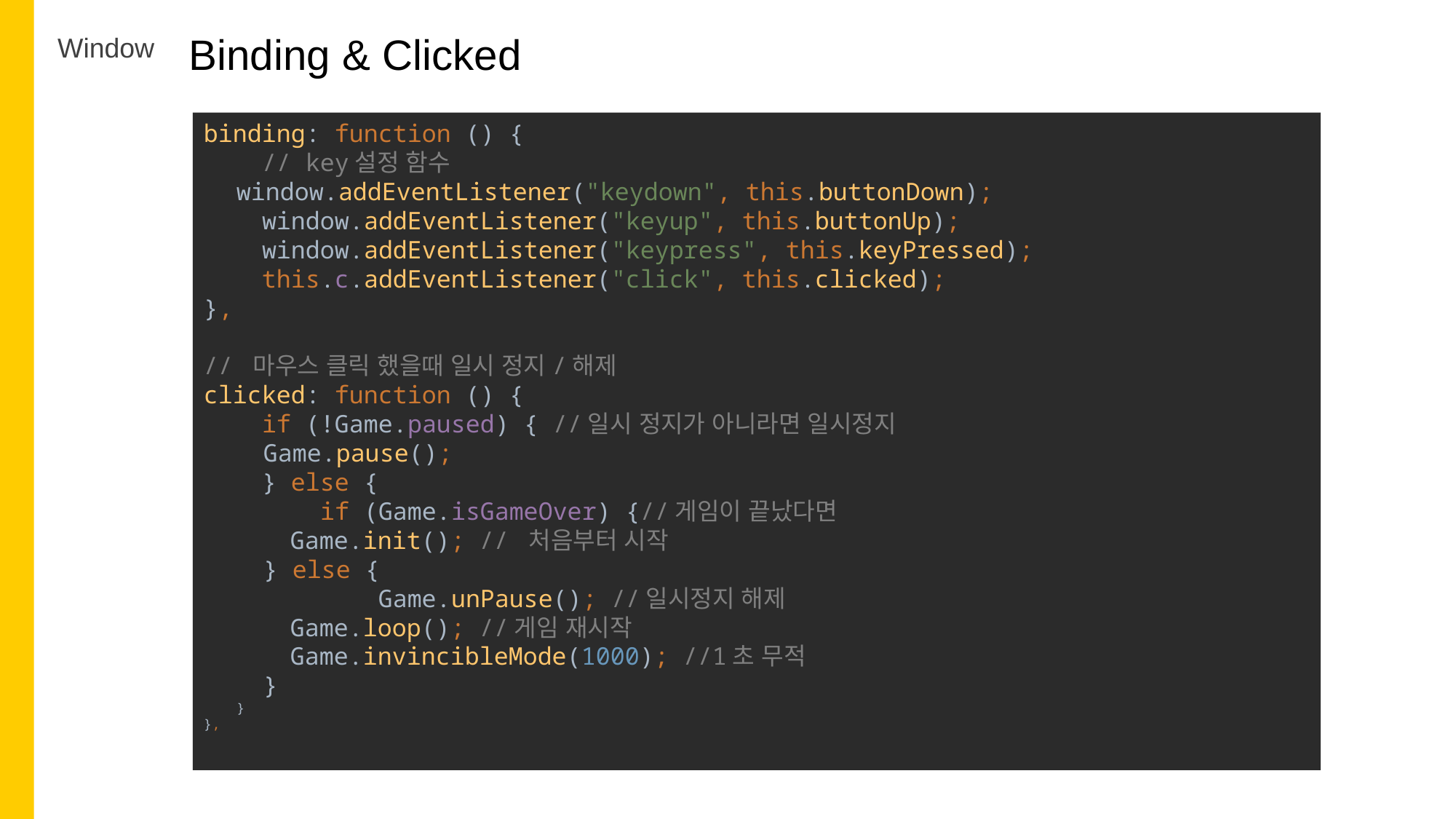

Binding & Clicked
Window
binding: function () {
    // key설정 함수
    window.addEventListener("keydown", this.buttonDown);
    window.addEventListener("keyup", this.buttonUp);
    window.addEventListener("keypress", this.keyPressed);
    this.c.addEventListener("click", this.clicked);
},
// 마우스 클릭 했을때 일시 정지/해제
clicked: function () {
    if (!Game.paused) { //일시 정지가 아니라면 일시정지
        Game.pause();
    } else {
        if (Game.isGameOver) {//게임이 끝났다면
            Game.init(); // 처음부터 시작
        } else {
            Game.unPause(); //일시정지 해제
            Game.loop(); //게임 재시작
            Game.invincibleMode(1000); //1초 무적
        }
    }
},